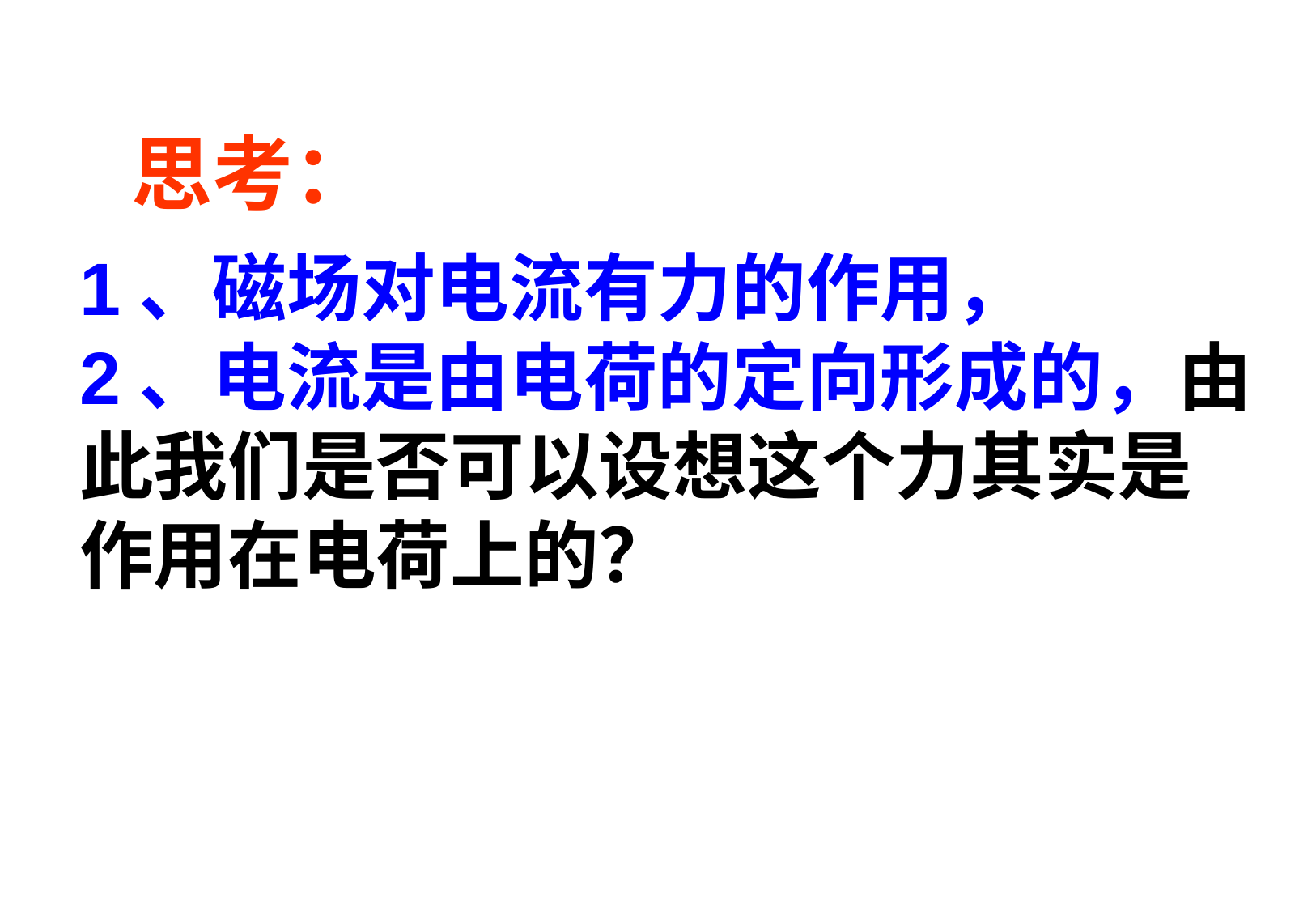

思考：
1、磁场对电流有力的作用，
2、电流是由电荷的定向形成的，由此我们是否可以设想这个力其实是作用在电荷上的？